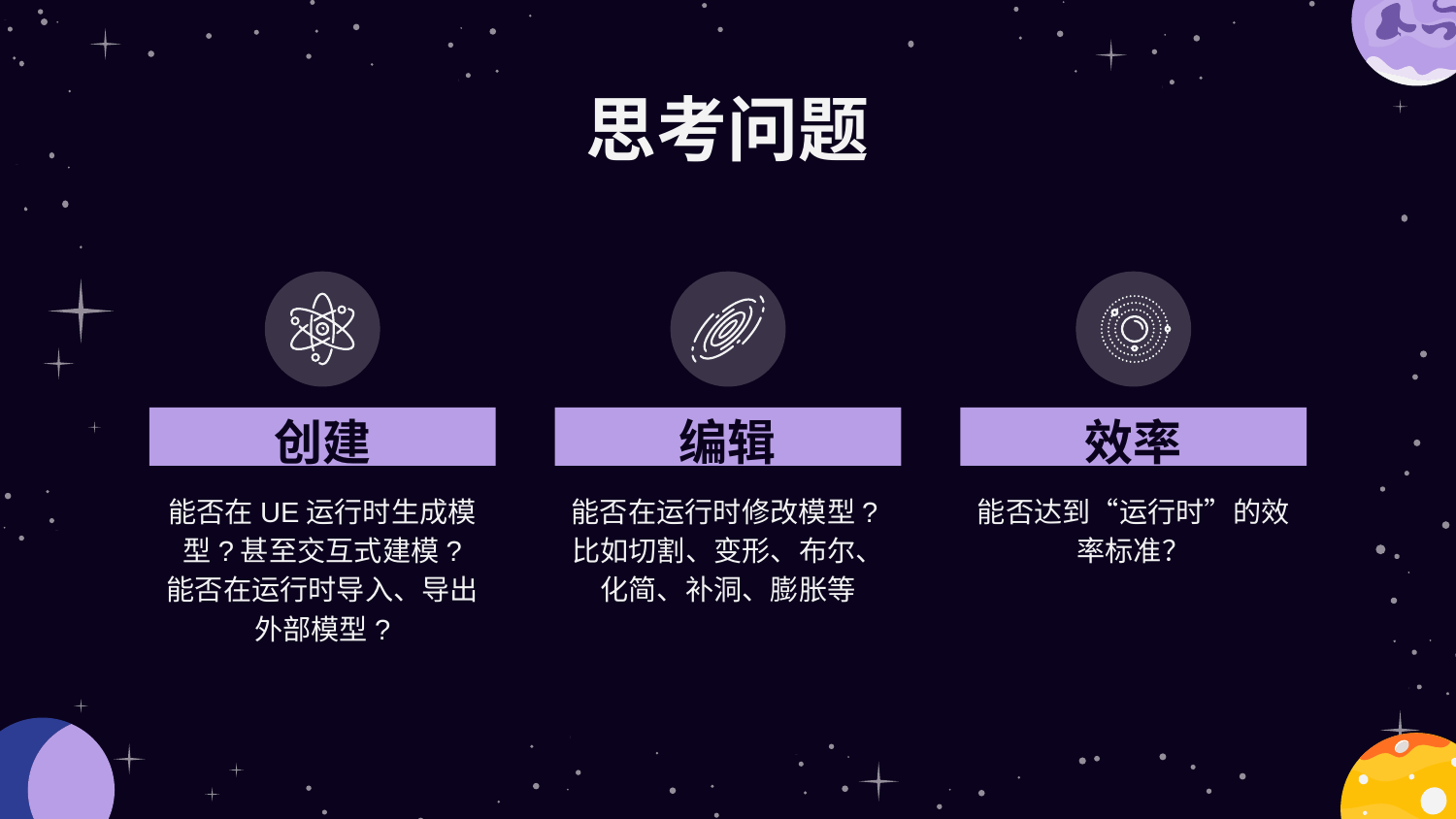

# 思考问题

创建
编辑
效率
能否在UE运行时生成模型?甚至交互式建模?
能否在运行时导入、导出外部模型?
能否在运行时修改模型?比如切割、变形、布尔、化简、补洞、膨胀等
能否达到“运行时”的效率标准？